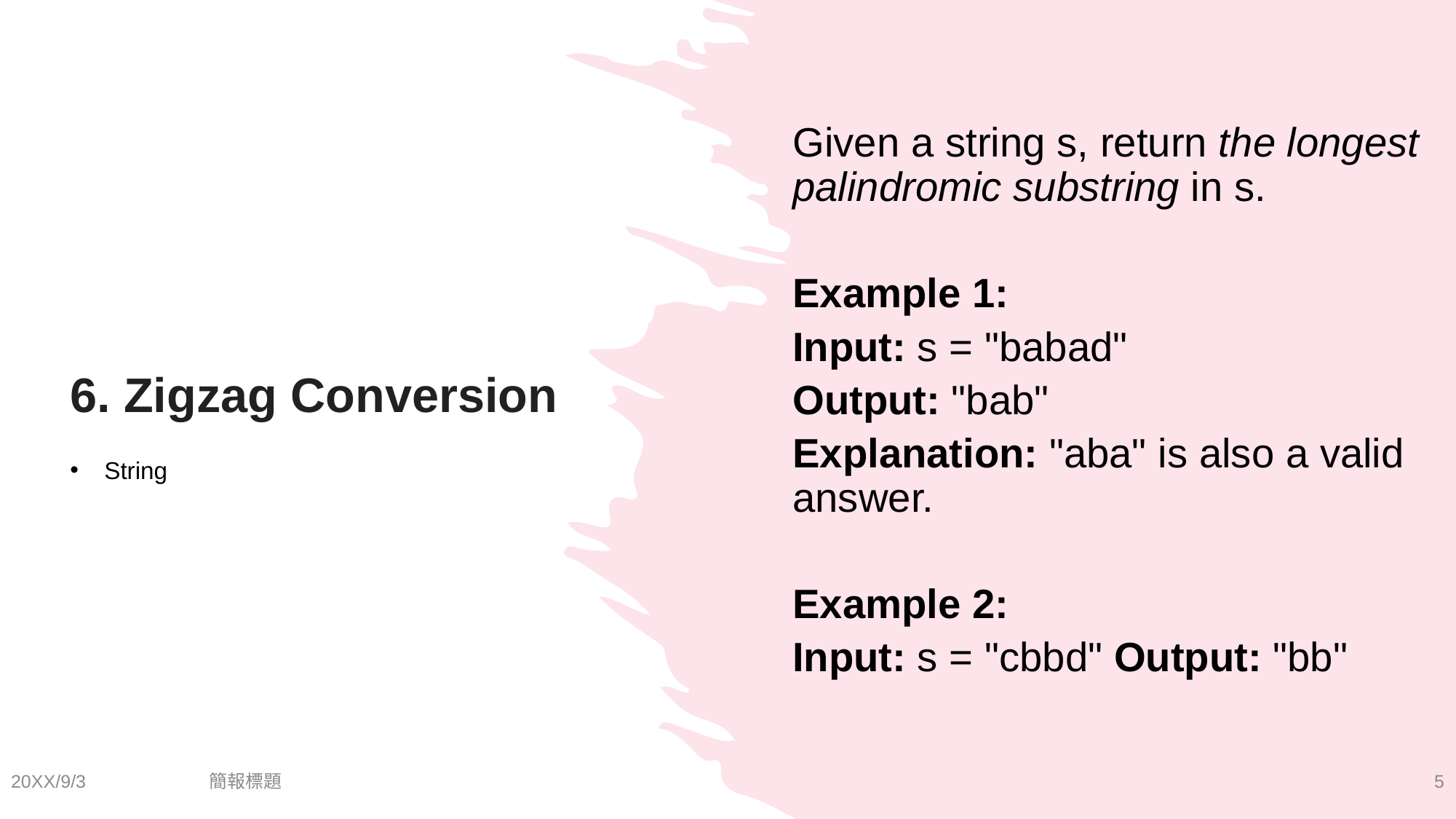

# 6. Zigzag Conversion
Given a string s, return the longest palindromic substring in s.

Example 1:
Input: s = "babad"
Output: "bab"
Explanation: "aba" is also a valid answer.

Example 2:
Input: s = "cbbd" Output: "bb"
String
20XX/9/3
簡報標題
5